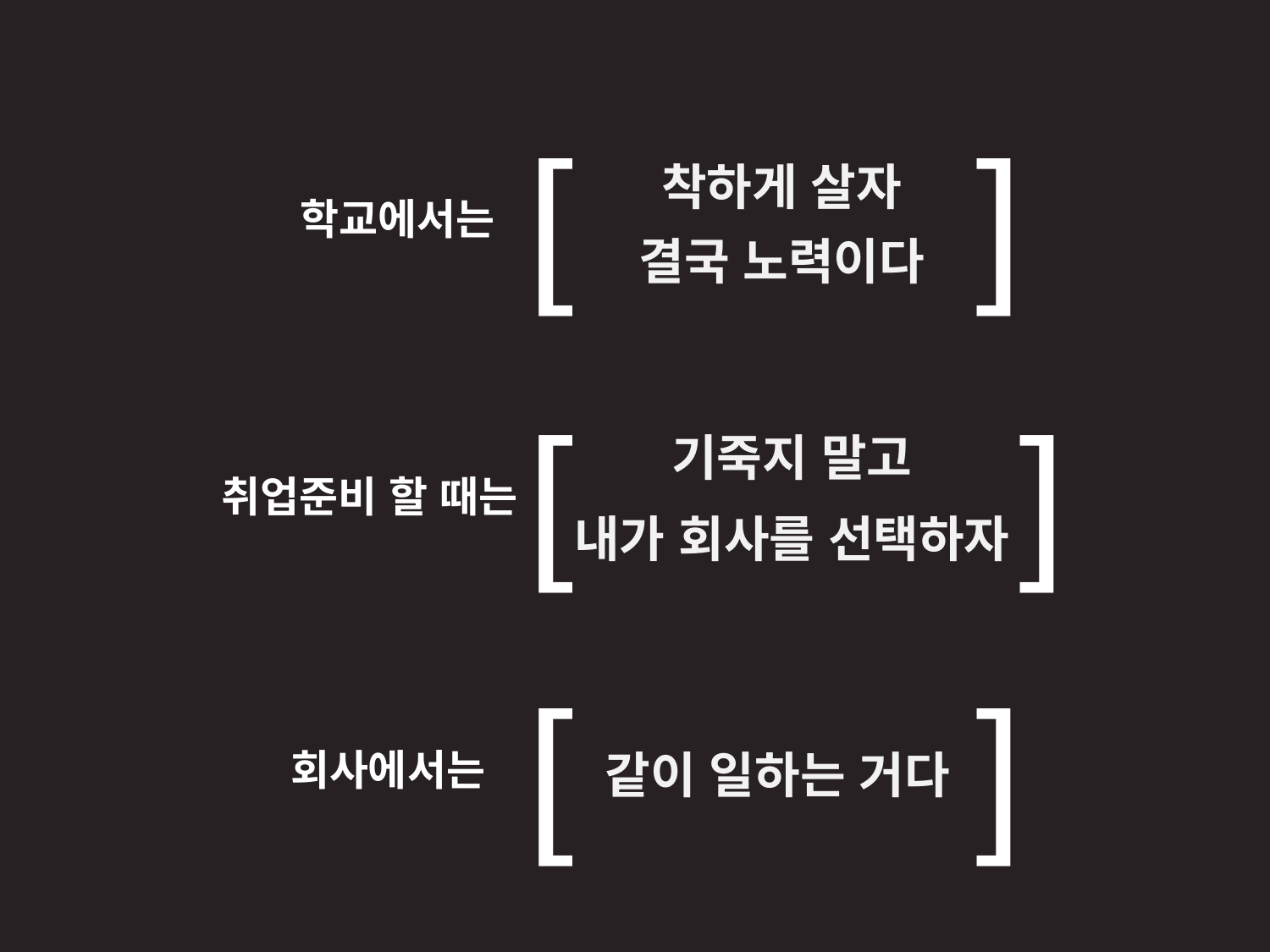

착하게 살자
[
]

학교에서는
착하게 살자
결국 노력이다
[
]

취업준비 할 때는
기죽지 말고
내가 회사를 선택하자
[
]

회사에서는
같이 일하는 거다